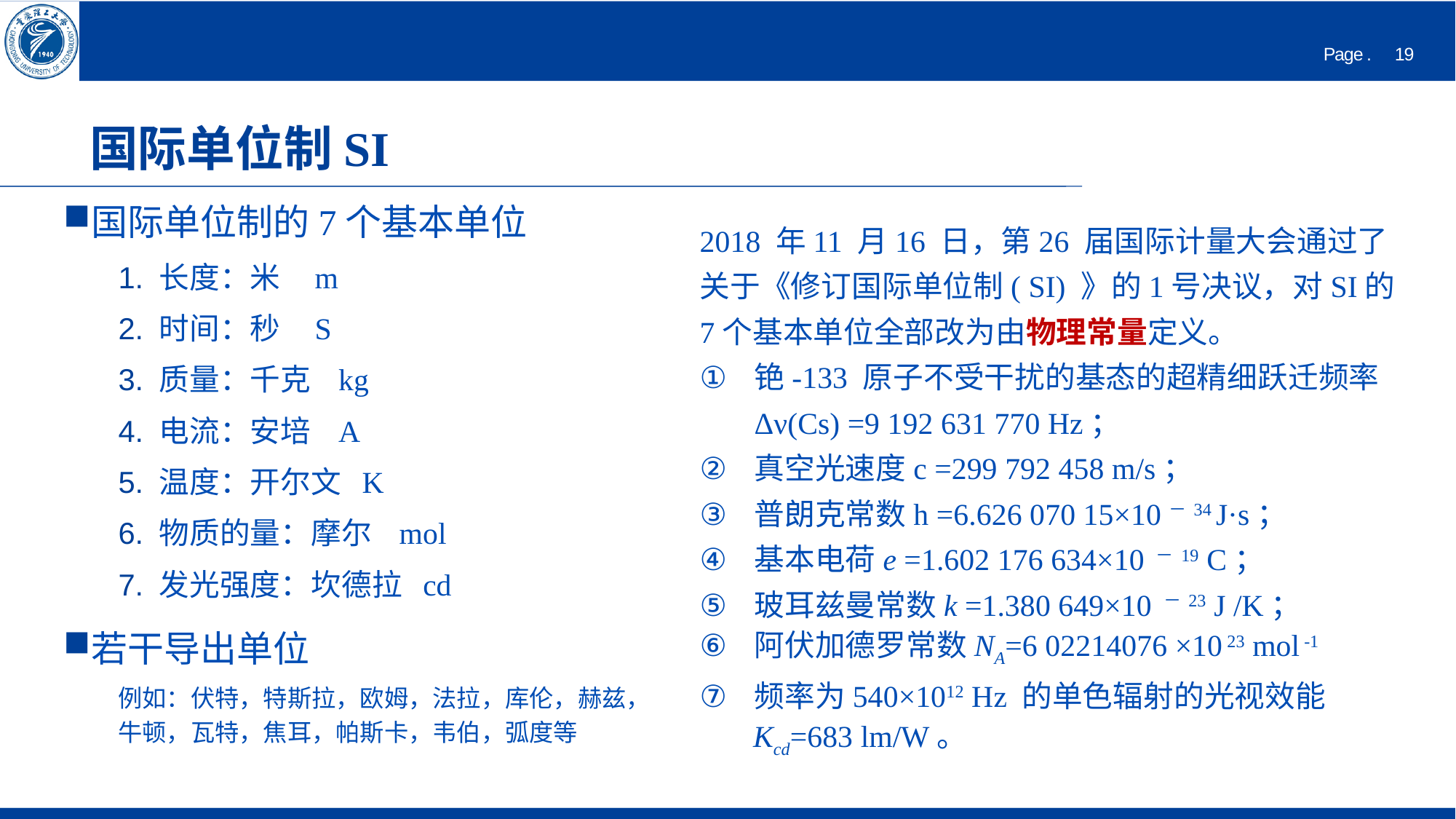

# 国际单位制SI
国际单位制的7个基本单位
长度：米    m
时间：秒    S
质量：千克   kg
电流：安培   A
温度：开尔文  K
物质的量：摩尔   mol
发光强度：坎德拉  cd
若干导出单位
例如：伏特，特斯拉，欧姆，法拉，库伦，赫兹，牛顿，瓦特，焦耳，帕斯卡，韦伯，弧度等
2018 年11 月16 日，第26 届国际计量大会通过了关于《修订国际单位制( SI) 》的1号决议，对SI的7个基本单位全部改为由物理常量定义。
铯-133 原子不受干扰的基态的超精细跃迁频率Δν(Cs) =9 192 631 770 Hz；
真空光速度c =299 792 458 m/s；
普朗克常数h =6.626 070 15×10－34 J·s；
基本电荷e =1.602 176 634×10 －19 C；
玻耳兹曼常数k =1.380 649×10 －23 J /K；
阿伏加德罗常数NA=6 02214076 ×10 23 mol -1
频率为540×1012 Hz 的单色辐射的光视效能
       Kcd=683 lm/W。